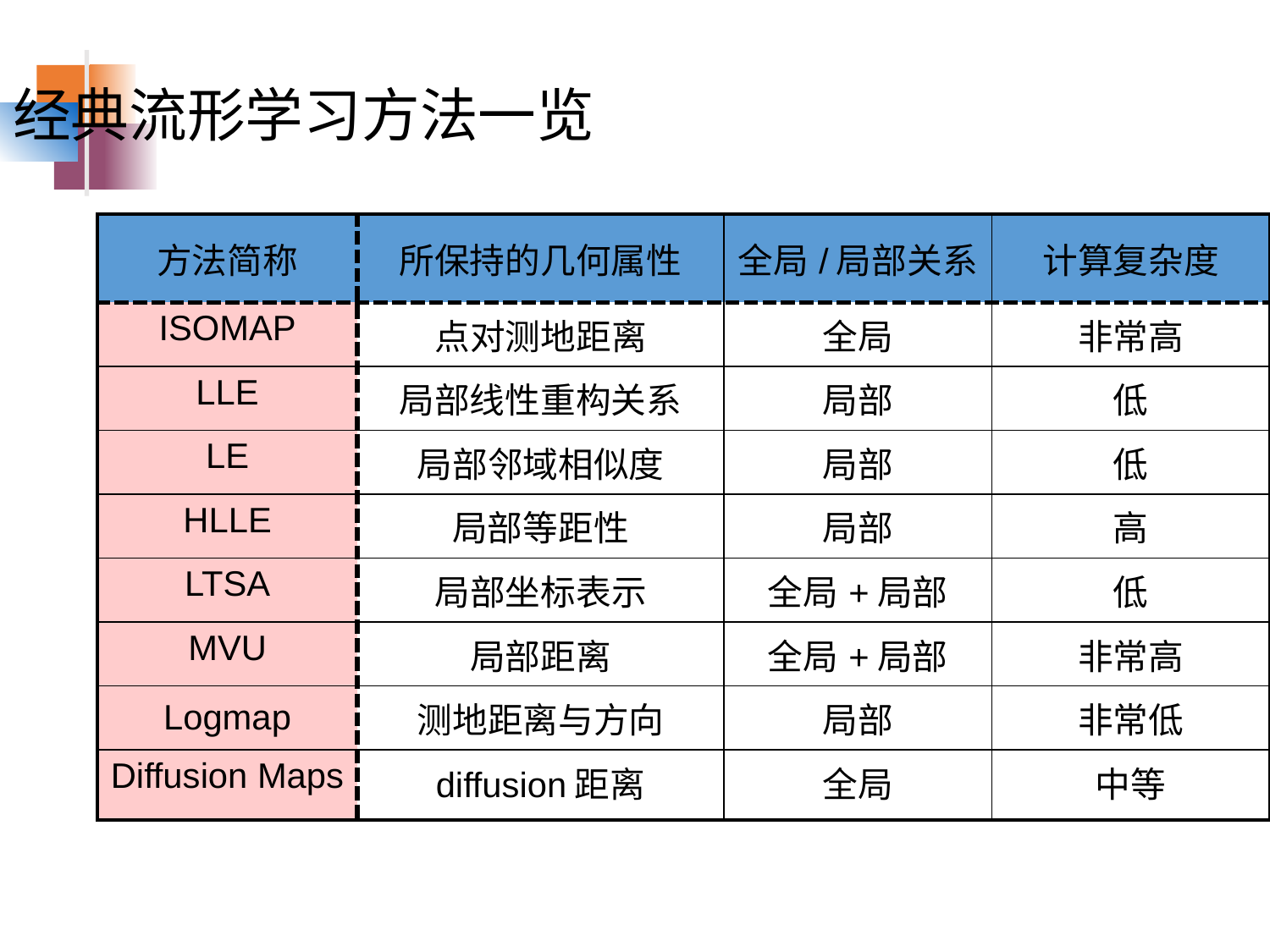

经典流形学习方法一览
| 方法简称 | 所保持的几何属性 | 全局/局部关系 | 计算复杂度 |
| --- | --- | --- | --- |
| ISOMAP | 点对测地距离 | 全局 | 非常高 |
| LLE | 局部线性重构关系 | 局部 | 低 |
| LE | 局部邻域相似度 | 局部 | 低 |
| HLLE | 局部等距性 | 局部 | 高 |
| LTSA | 局部坐标表示 | 全局+局部 | 低 |
| MVU | 局部距离 | 全局+局部 | 非常高 |
| Logmap | 测地距离与方向 | 局部 | 非常低 |
| Diffusion Maps | diffusion距离 | 全局 | 中等 |
34